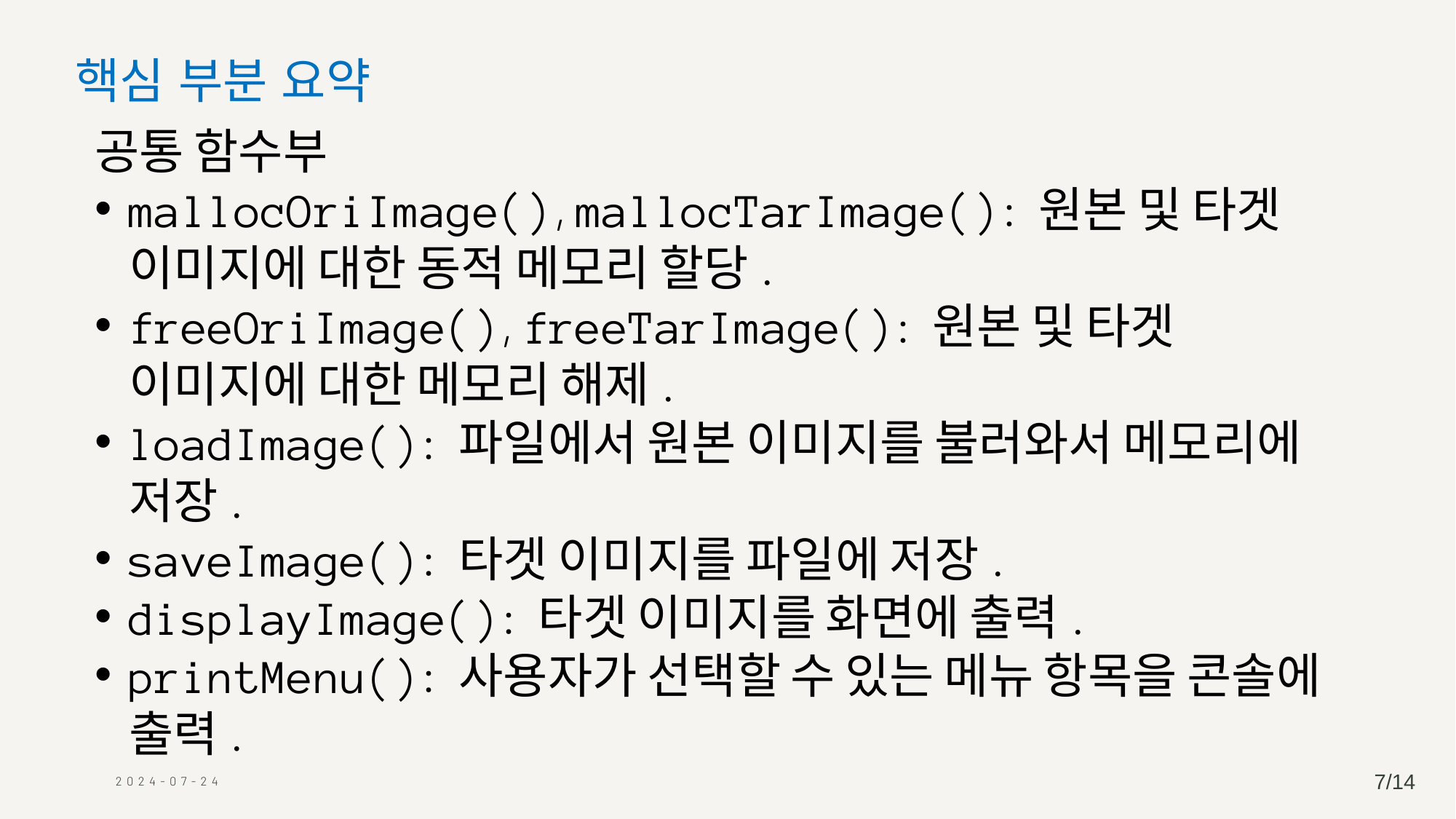

핵심 부분 요약
공통 함수부
mallocOriImage(), mallocTarImage(): 원본 및 타겟 이미지에 대한 동적 메모리 할당.
freeOriImage(), freeTarImage(): 원본 및 타겟 이미지에 대한 메모리 해제.
loadImage(): 파일에서 원본 이미지를 불러와서 메모리에 저장.
saveImage(): 타겟 이미지를 파일에 저장.
displayImage(): 타겟 이미지를 화면에 출력.
printMenu(): 사용자가 선택할 수 있는 메뉴 항목을 콘솔에 출력.

2024-07-24

7/14